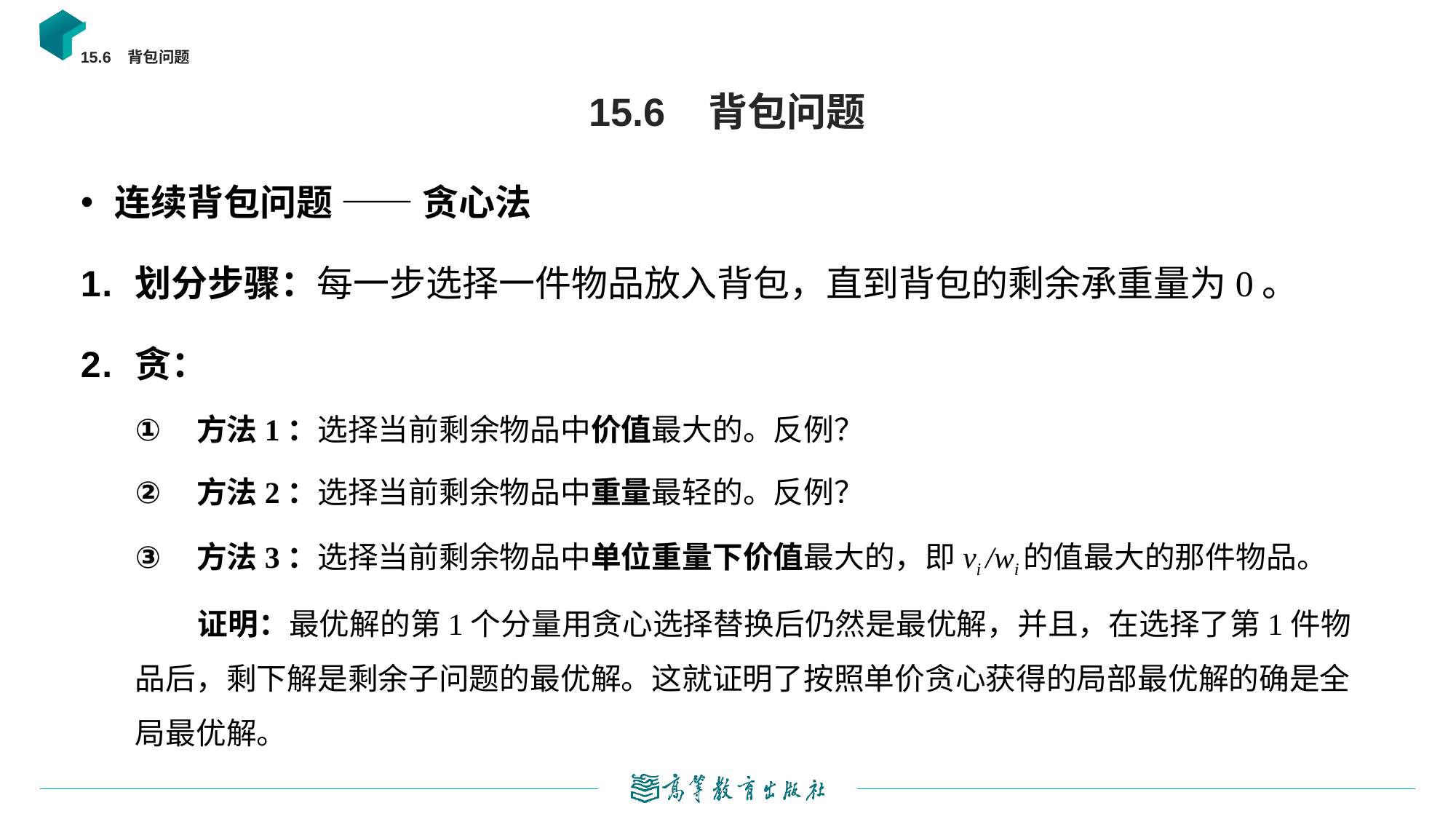

15.6   背包问题
# 15.6   背包问题
连续背包问题 —— 贪心法
划分步骤：每一步选择一件物品放入背包，直到背包的剩余承重量为0。
贪：
方法1：选择当前剩余物品中价值最大的。反例？
方法2：选择当前剩余物品中重量最轻的。反例？
方法3：选择当前剩余物品中单位重量下价值最大的，即vi /wi的值最大的那件物品。
        证明：最优解的第1个分量用贪心选择替换后仍然是最优解，并且，在选择了第1件物品后，剩下解是剩余子问题的最优解。这就证明了按照单价贪心获得的局部最优解的确是全局最优解。